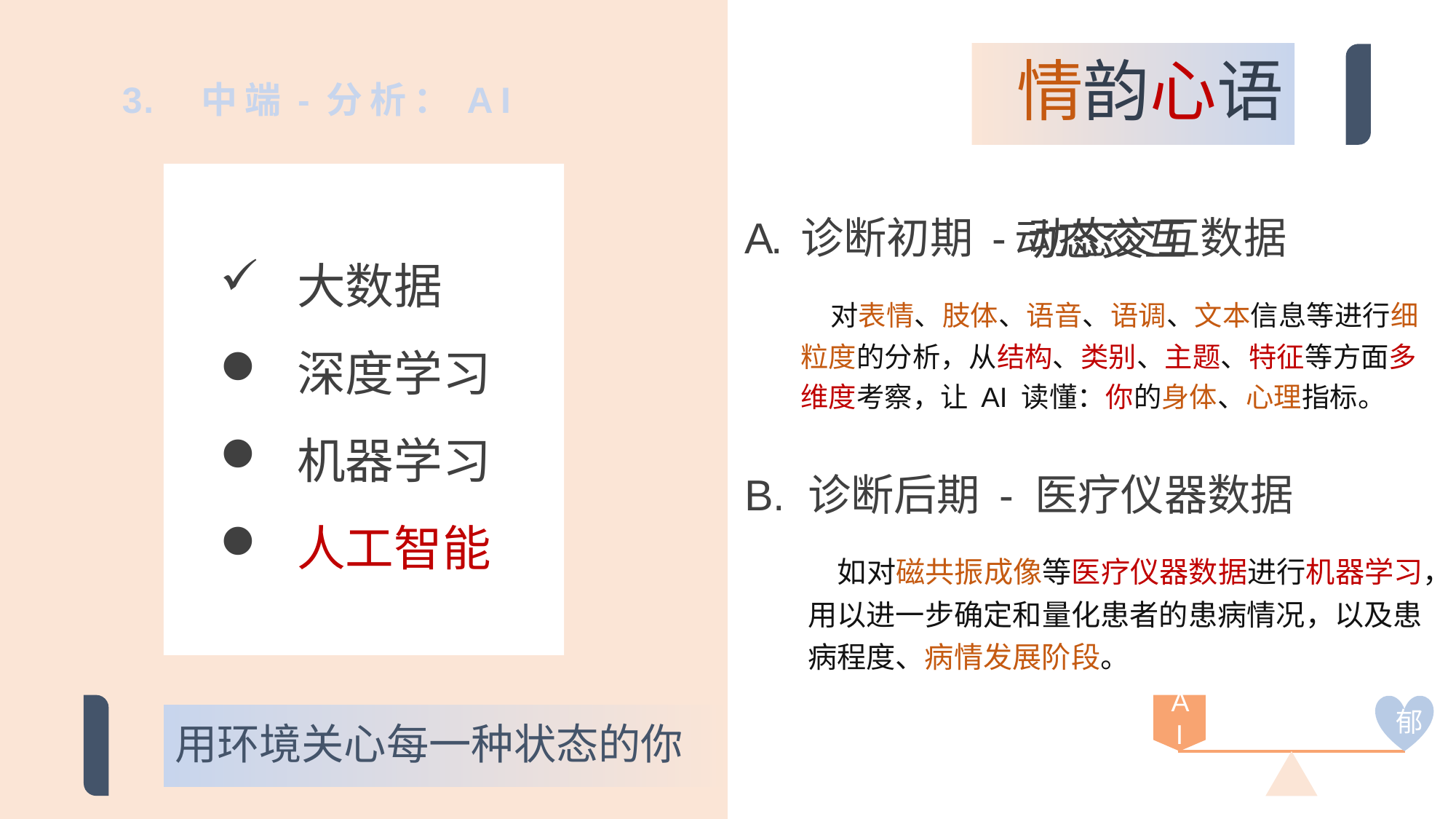

情韵心语

 中端-分析：AI

动态交互
诊断初期 - 动态交互数据
    对表情、肢体、语音、语调、文本信息等进行细粒度的分析，从结构、类别、主题、特征等方面多维度考察，让 AI 读懂：你的身体、心理指标。

诊断后期 - 医疗仪器数据
    如对磁共振成像等医疗仪器数据进行机器学习，用以进一步确定和量化患者的患病情况，以及患病程度、病情发展阶段。
 大数据
 深度学习
 机器学习
 人工智能

A I
郁
用环境关心每一种状态的你